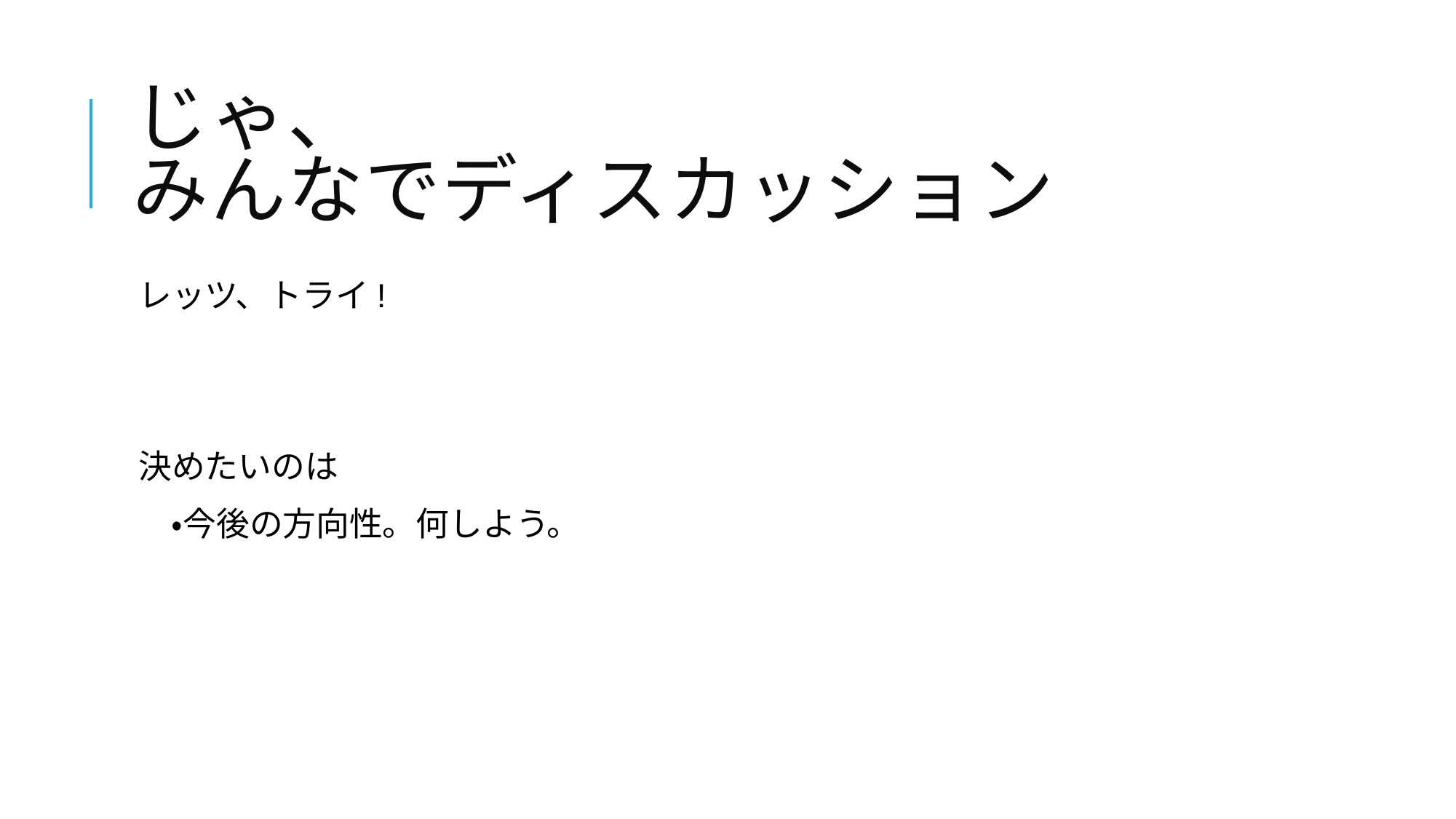

# じゃ、 みんなでディスカッション
レッツ、トライ!

決めたいのは
　・今後の方向性。何しよう。